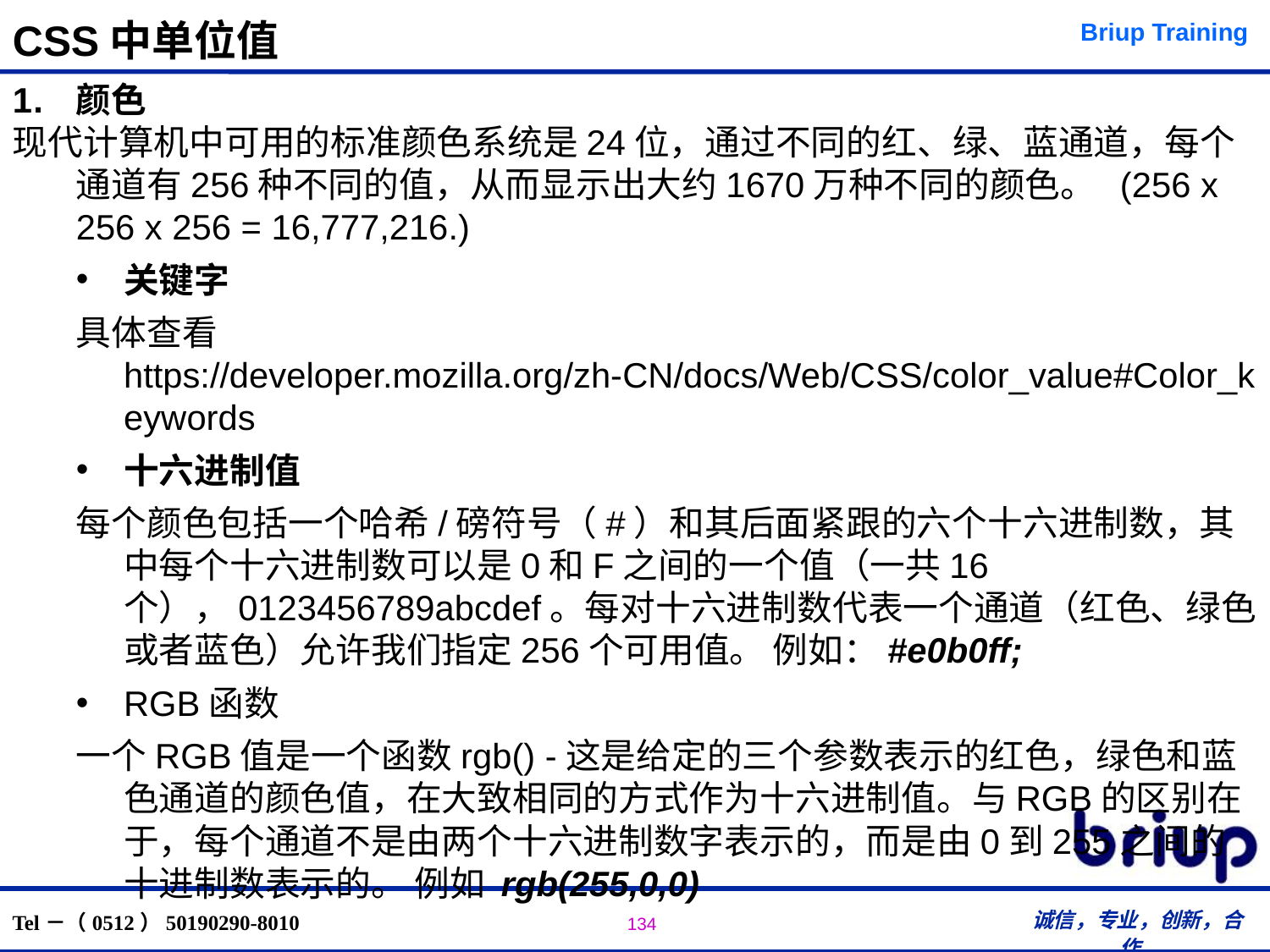

# CSS中单位值
颜色
现代计算机中可用的标准颜色系统是24位，通过不同的红、绿、蓝通道，每个通道有256种不同的值，从而显示出大约1670万种不同的颜色。  (256 x 256 x 256 = 16,777,216.)
关键字
具体查看 https://developer.mozilla.org/zh-CN/docs/Web/CSS/color_value#Color_keywords
十六进制值
每个颜色包括一个哈希/磅符号（#）和其后面紧跟的六个十六进制数，其中每个十六进制数可以是0和F之间的一个值（一共16个），0123456789abcdef。每对十六进制数代表一个通道（红色、绿色或者蓝色）允许我们指定256个可用值。 例如：#e0b0ff;
RGB函数
一个RGB值是一个函数rgb() -这是给定的三个参数表示的红色，绿色和蓝色通道的颜色值，在大致相同的方式作为十六进制值。与RGB的区别在于，每个通道不是由两个十六进制数字表示的，而是由0到255之间的十进制数表示的。 例如 rgb(255,0,0)